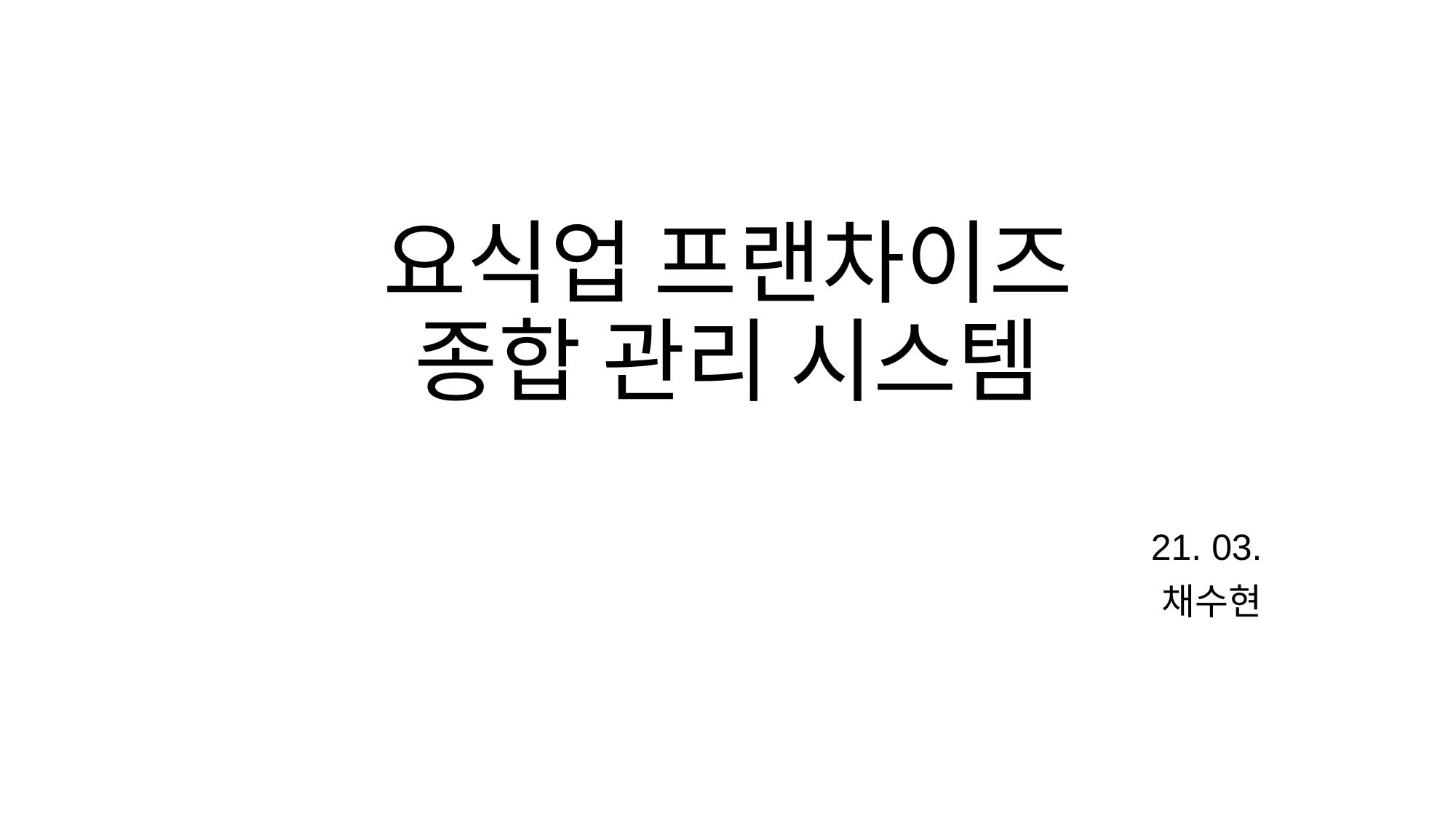

# 요식업 프랜차이즈 종합 관리 시스템
21. 03.
채수현